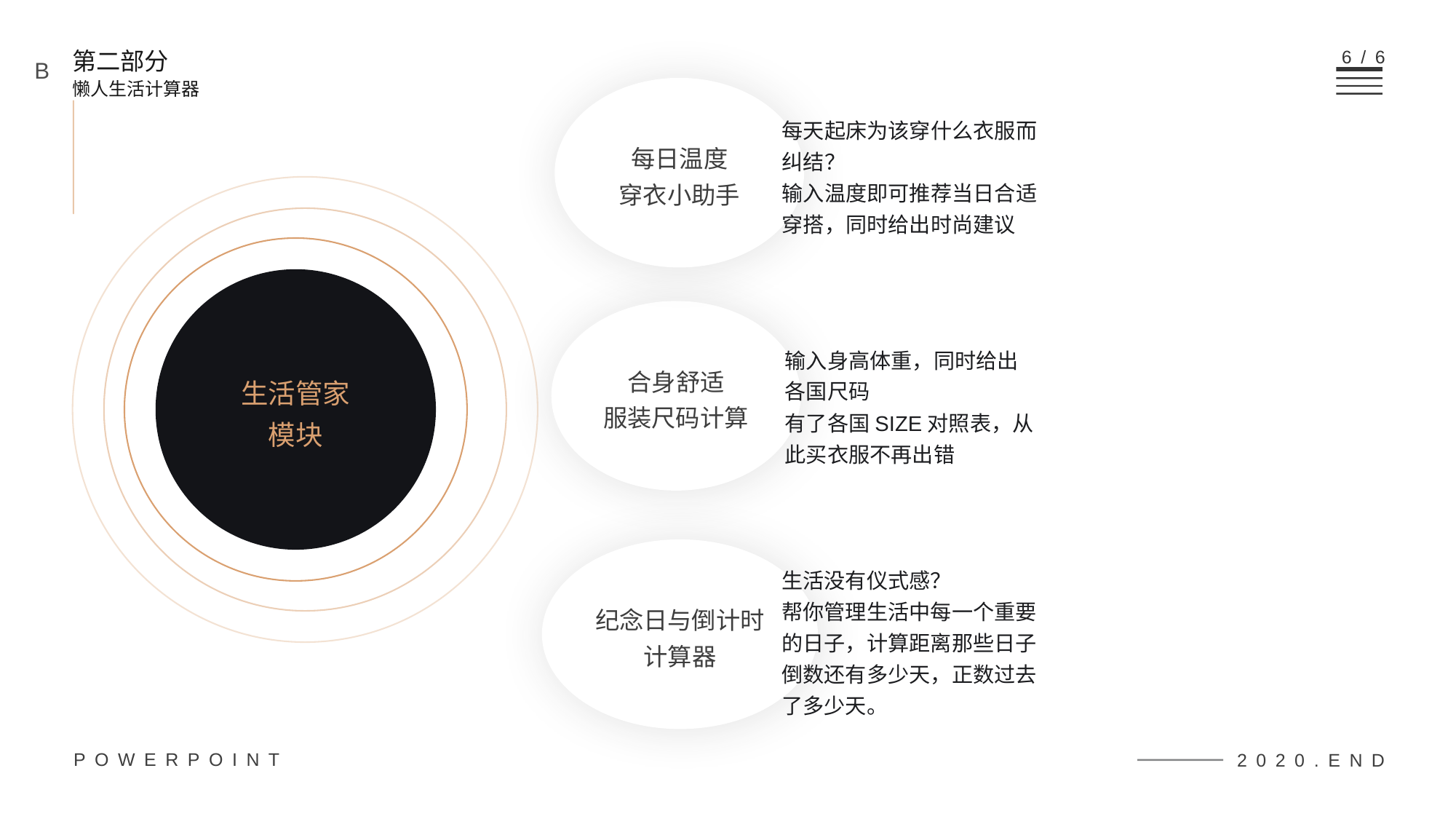

次要标题
Minor heading

6/6

第二部分
懒人生活计算器
B

每日温度
穿衣小助手

每天起床为该穿什么衣服而纠结？
输入温度即可推荐当日合适穿搭，同时给出时尚建议

生活管家
模块
合身舒适
服装尺码计算
输入身高体重，同时给出各国尺码
有了各国SIZE对照表，从此买衣服不再出错

纪念日与倒计时计算器
生活没有仪式感？
帮你管理生活中每一个重要的日子，计算距离那些日子倒数还有多少天，正数过去了多少天。
POWERPOINT
2020.END

主要标题
Main headings